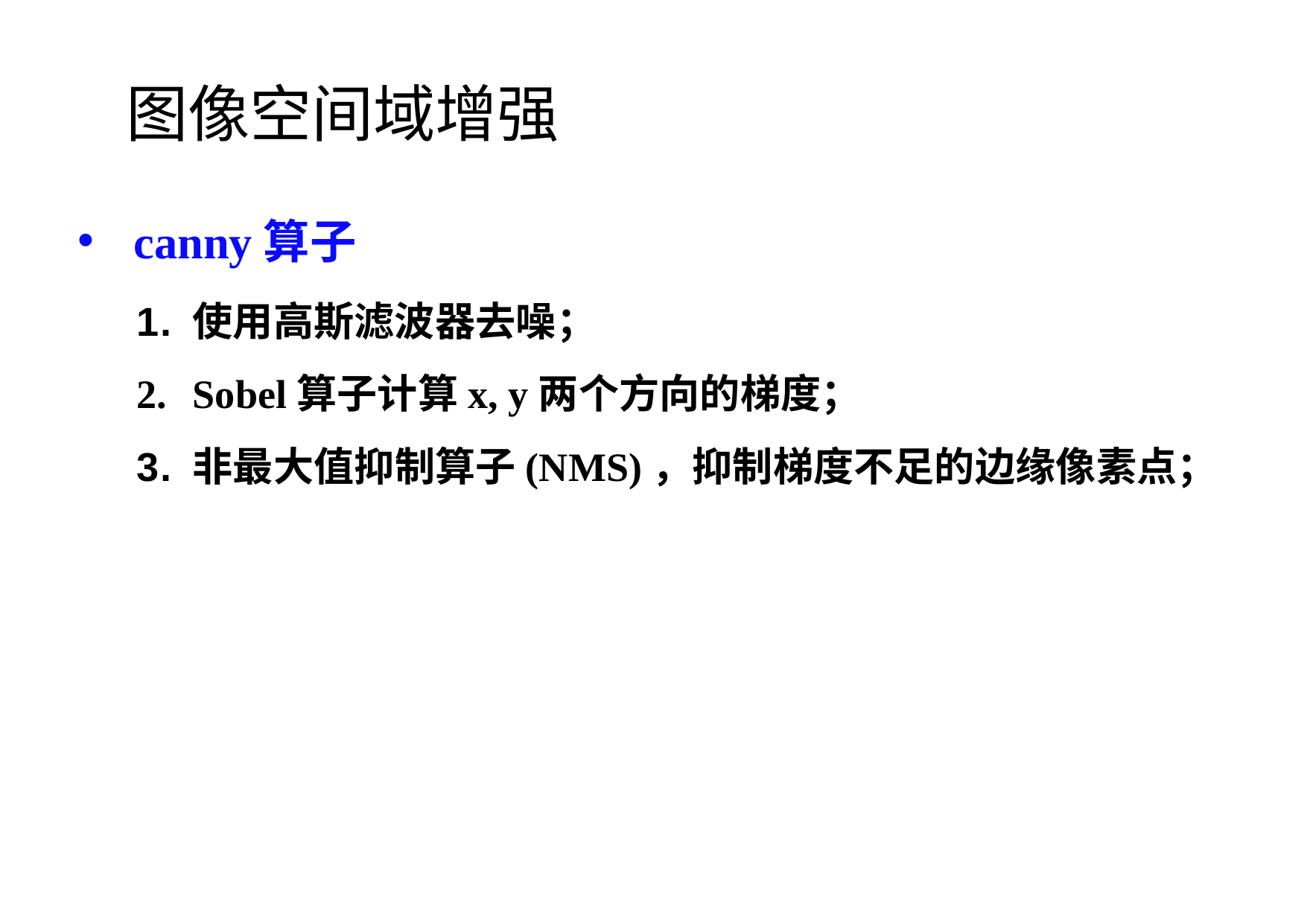

图像空间域增强
canny算子
使用高斯滤波器去噪；
Sobel算子计算x, y两个方向的梯度；
非最大值抑制算子(NMS)，抑制梯度不足的边缘像素点；